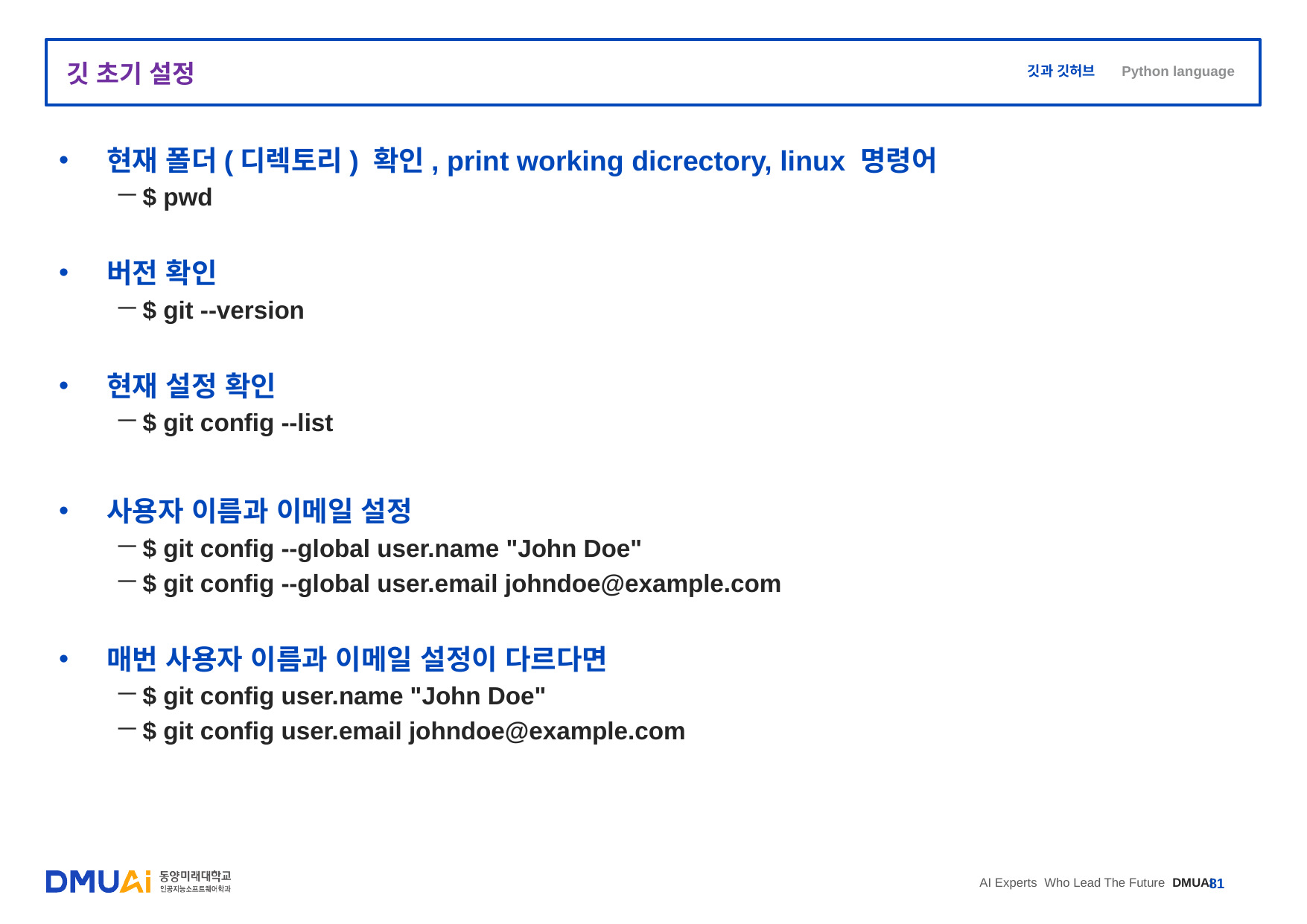

# 깃 초기 설정
현재 폴더(디렉토리) 확인, print working dicrectory, linux 명령어
$ pwd

버전 확인
$ git --version

현재 설정 확인
$ git config --list

사용자 이름과 이메일 설정
$ git config --global user.name "John Doe"
$ git config --global user.email johndoe@example.com

매번 사용자 이름과 이메일 설정이 다르다면
$ git config user.name "John Doe"
$ git config user.email johndoe@example.com